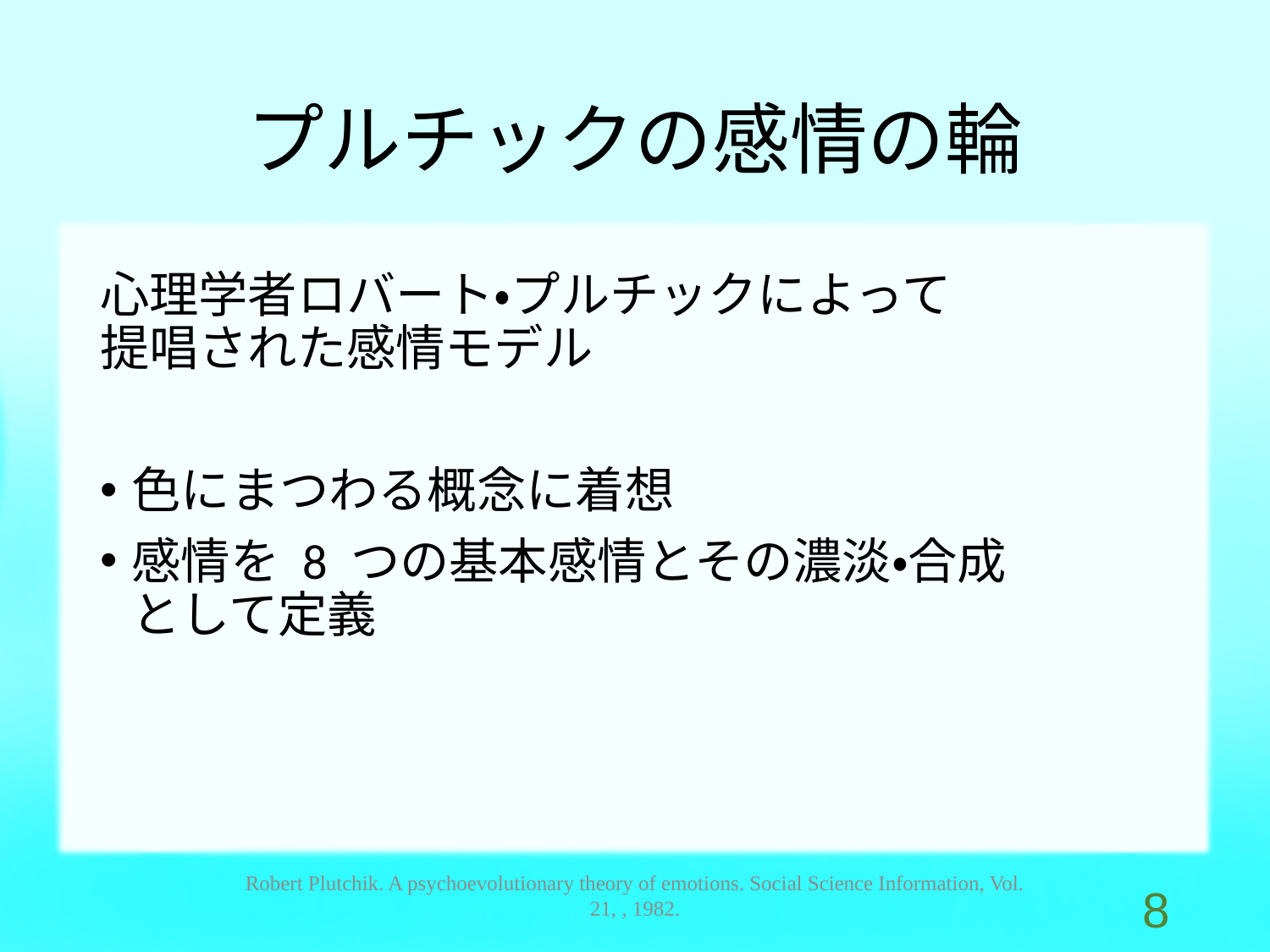

# プルチックの感情の輪
心理学者ロバート・プルチックによって
提唱された感情モデル

色にまつわる概念に着想
感情を 8 つの基本感情とその濃淡・合成
として定義
Robert Plutchik. A psychoevolutionary theory of emotions. Social Science Information, Vol. 21, , 1982.

8